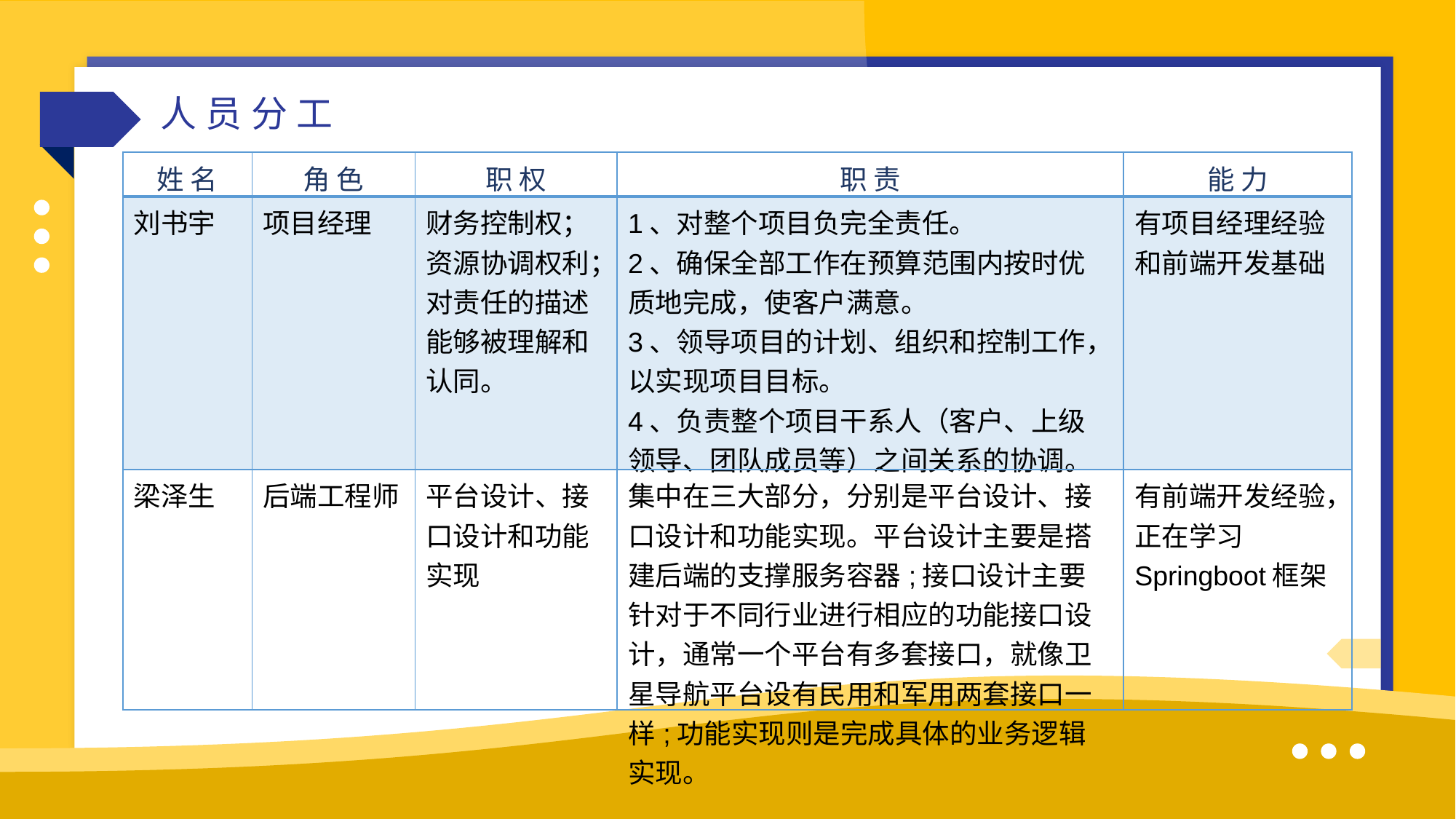

人员分工
| 姓 名 | 角 色 | 职 权 | 职 责 | 能 力 |
| --- | --- | --- | --- | --- |
| 刘书宇 | 项目经理 | 财务控制权；资源协调权利；对责任的描述能够被理解和认同。 | 1、对整个项目负完全责任。 2、确保全部工作在预算范围内按时优质地完成，使客户满意。 3、领导项目的计划、组织和控制工作，以实现项目目标。 4、负责整个项目干系人（客户、上级领导、团队成员等）之间关系的协调。 | 有项目经理经验和前端开发基础 |
| 梁泽生 | 后端工程师 | 平台设计、接口设计和功能实现 | 集中在三大部分，分别是平台设计、接口设计和功能实现。平台设计主要是搭建后端的支撑服务容器;接口设计主要针对于不同行业进行相应的功能接口设计，通常一个平台有多套接口，就像卫星导航平台设有民用和军用两套接口一样;功能实现则是完成具体的业务逻辑实现。 | 有前端开发经验，正在学习 Springboot框架 |